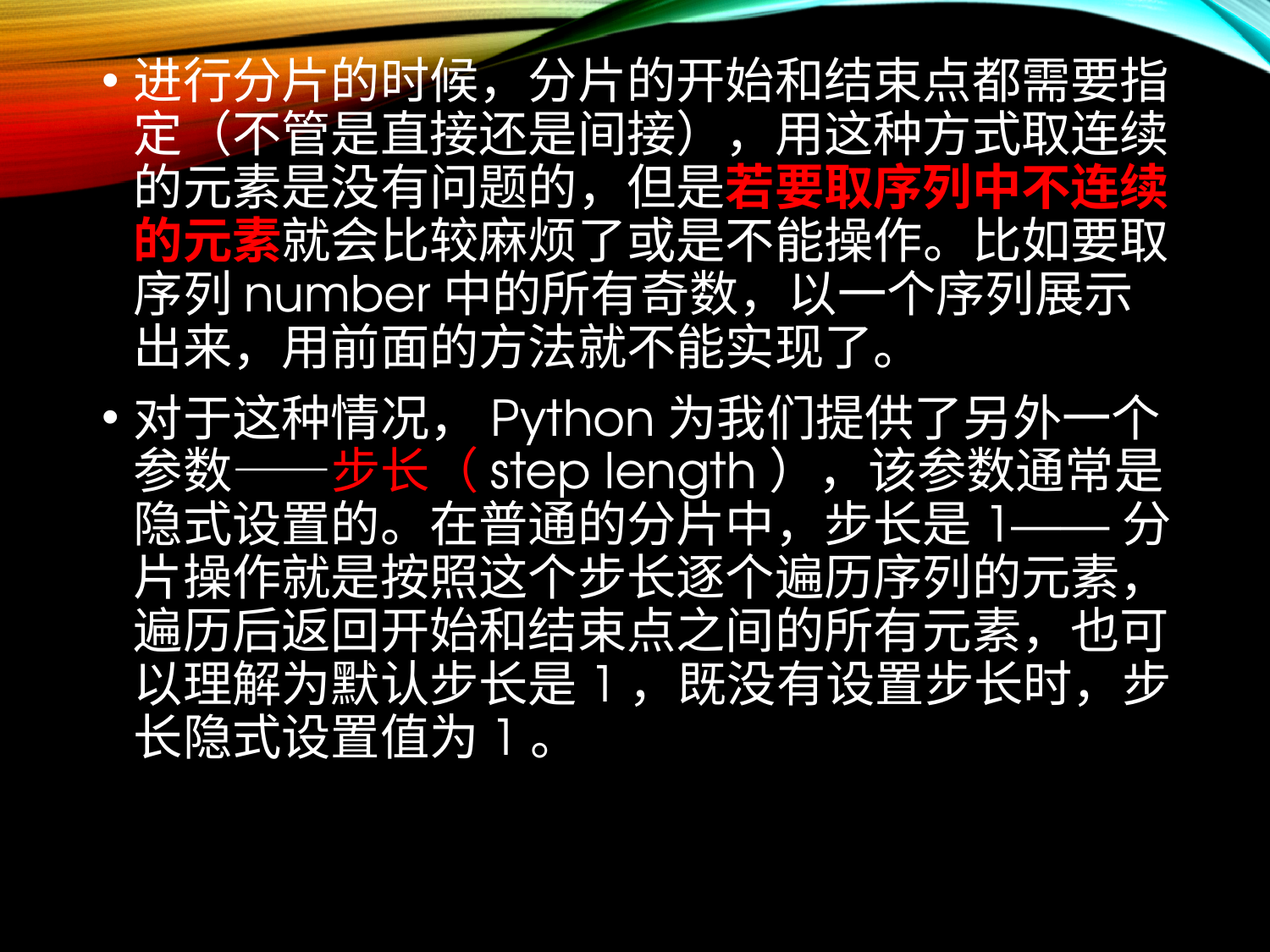

进行分片的时候，分片的开始和结束点都需要指定（不管是直接还是间接），用这种方式取连续的元素是没有问题的，但是若要取序列中不连续的元素就会比较麻烦了或是不能操作。比如要取序列number中的所有奇数，以一个序列展示出来，用前面的方法就不能实现了。
对于这种情况，Python为我们提供了另外一个参数——步长（step length），该参数通常是隐式设置的。在普通的分片中，步长是1——分片操作就是按照这个步长逐个遍历序列的元素，遍历后返回开始和结束点之间的所有元素，也可以理解为默认步长是1，既没有设置步长时，步长隐式设置值为1。